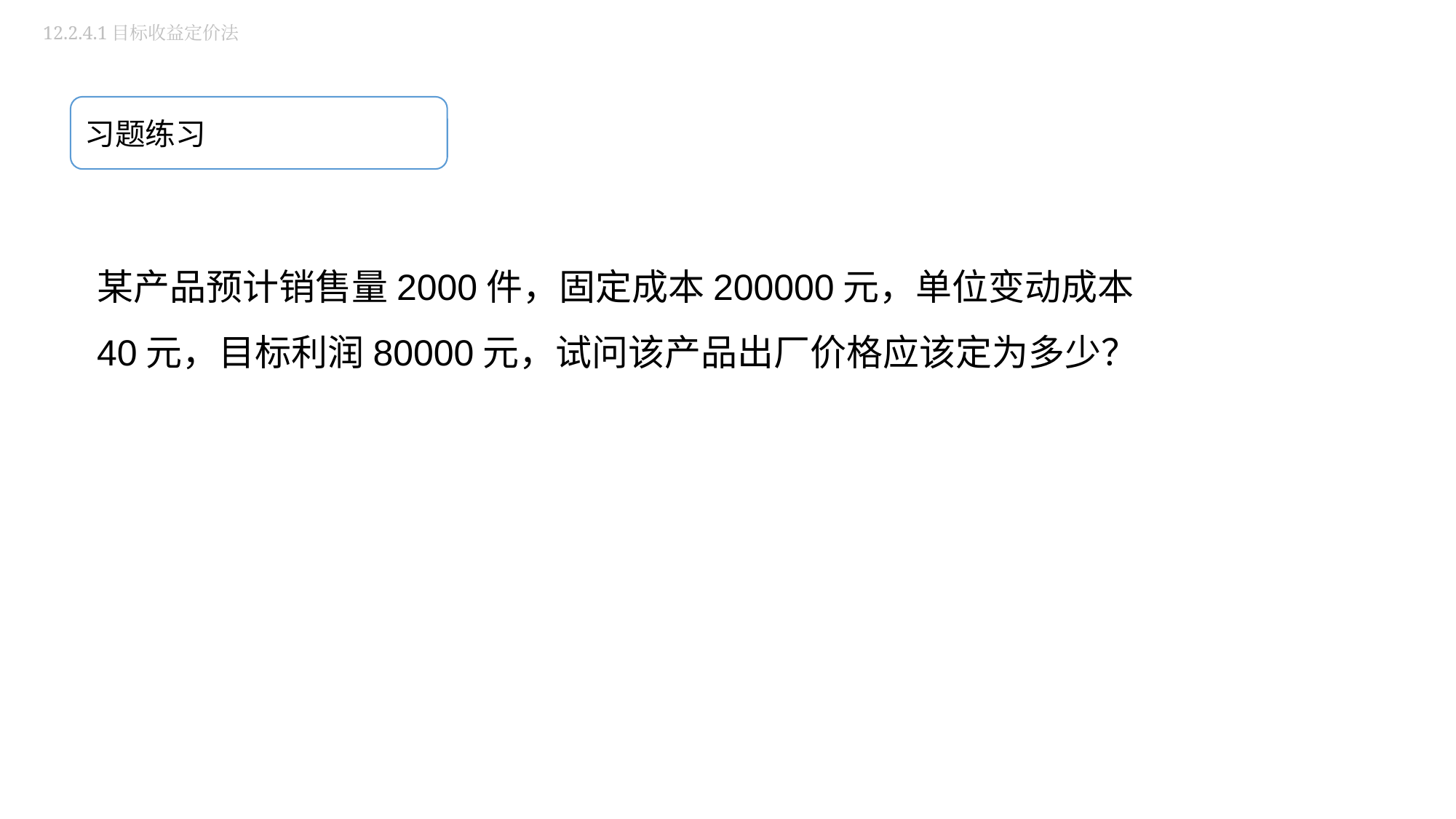

12.2.4.1目标收益定价法
习题练习
某产品预计销售量2000件，固定成本200000元，单位变动成本40元，目标利润80000元，试问该产品出厂价格应该定为多少？